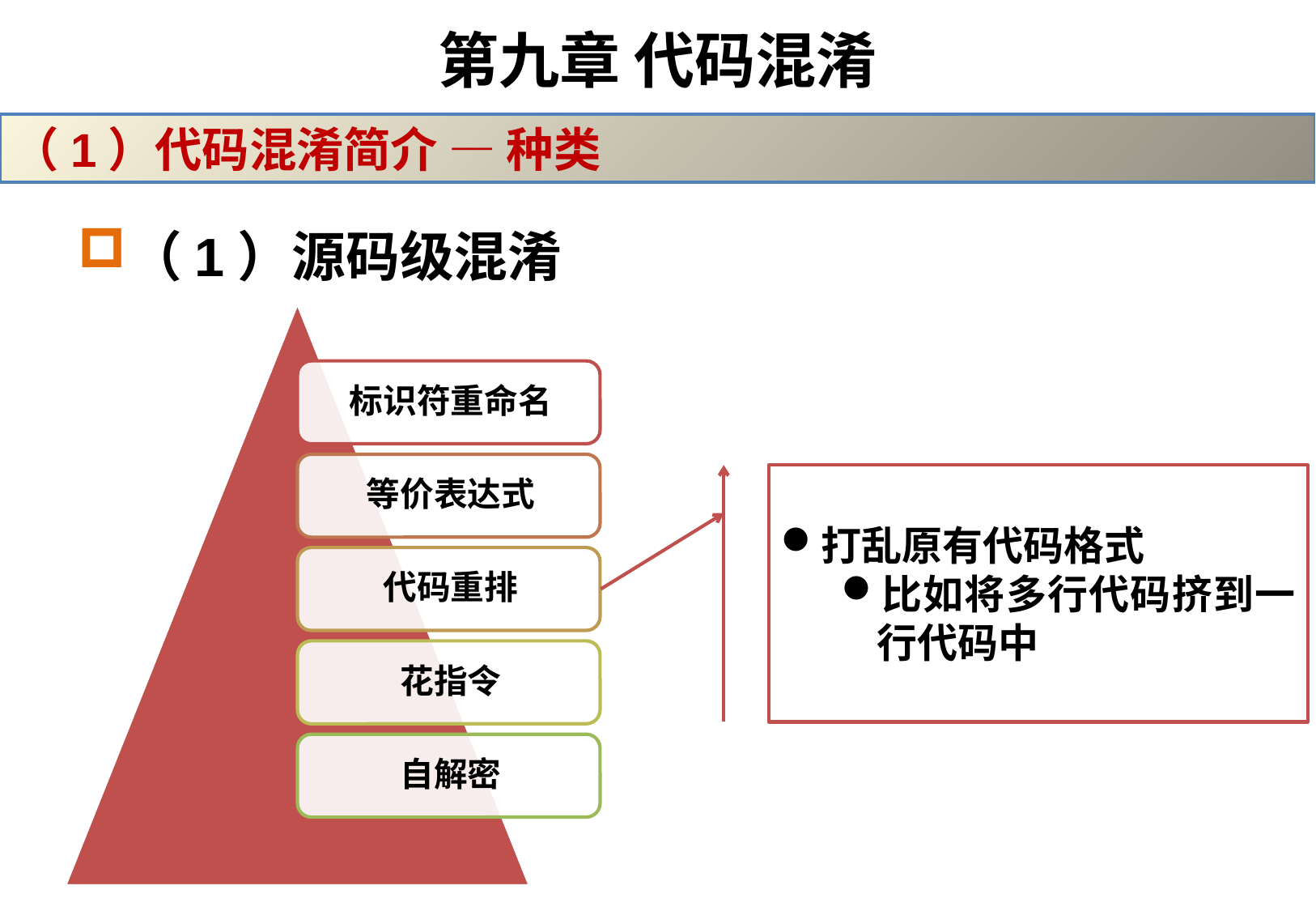

# 第九章 代码混淆
（1）代码混淆简介 — 种类
（1）源码级混淆
标识符重命名
等价表达式
代码重排
花指令
自解密
打乱原有代码格式
比如将多行代码挤到一行代码中